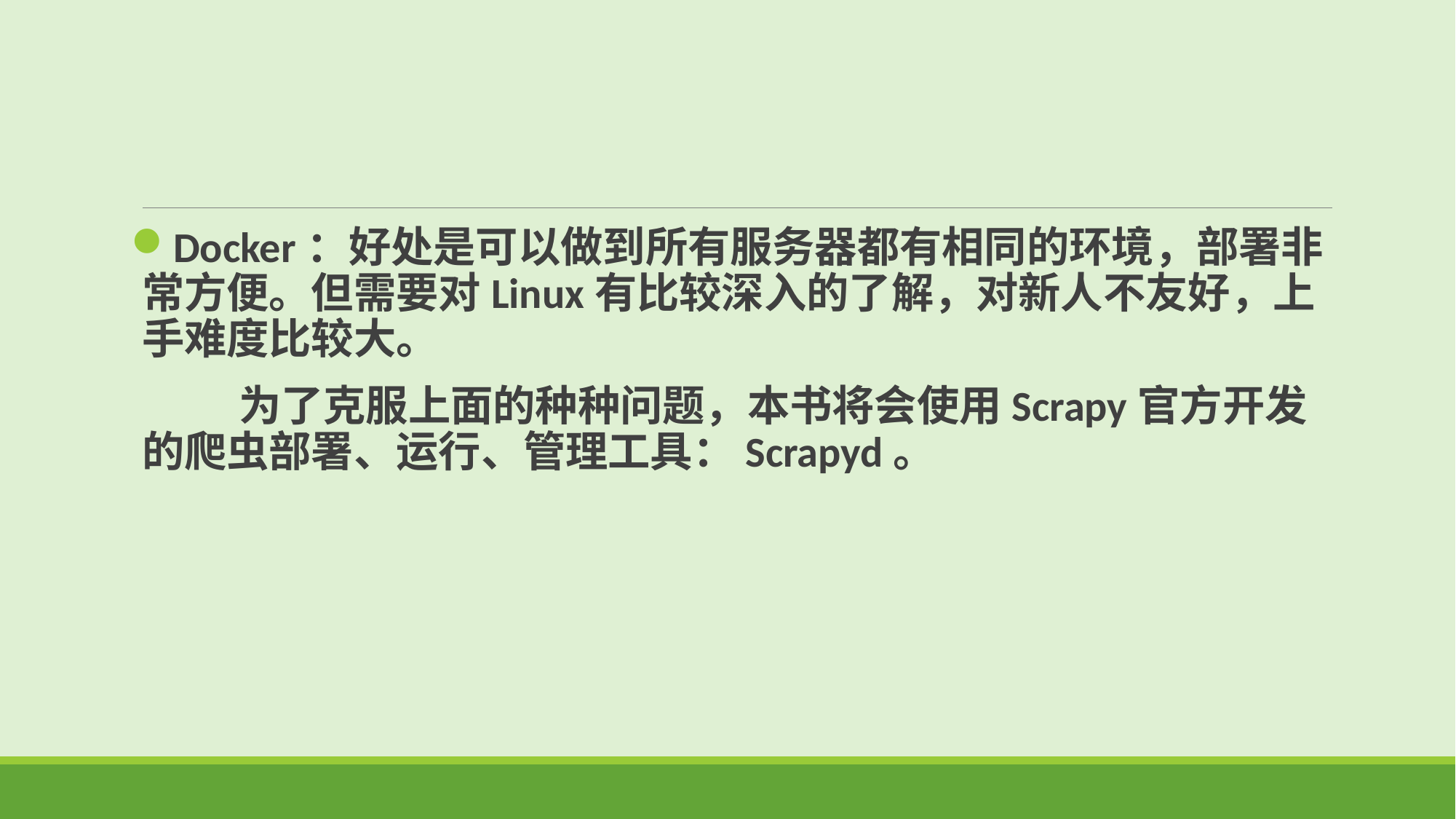

Docker：好处是可以做到所有服务器都有相同的环境，部署非常方便。但需要对Linux有比较深入的了解，对新人不友好，上手难度比较大。
         为了克服上面的种种问题，本书将会使用Scrapy官方开发的爬虫部署、运行、管理工具：Scrapyd。